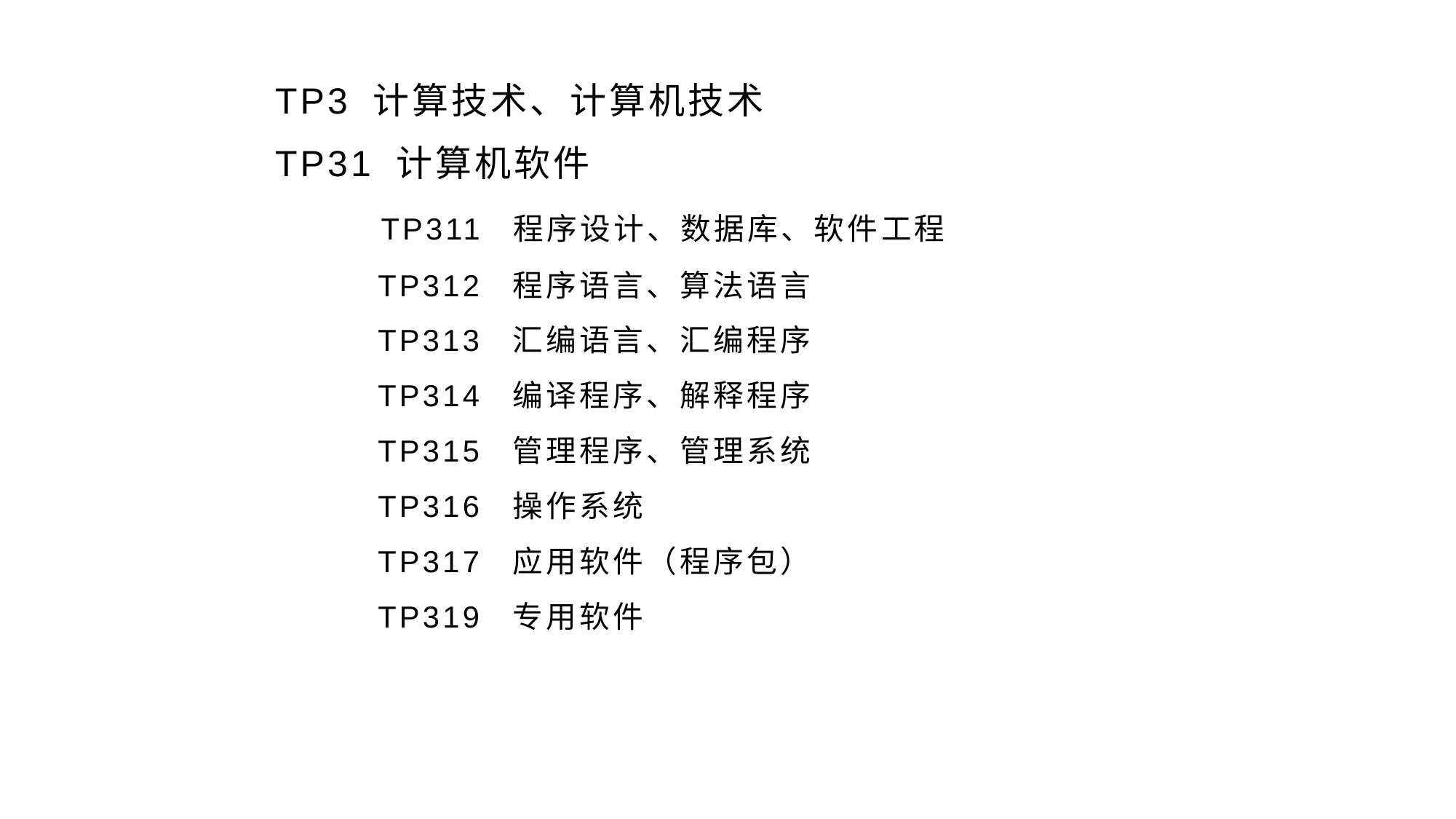

TP3 计算技术、计算机技术
TP31 计算机软件
        TP311  程序设计、数据库、软件工程
         TP312  程序语言、算法语言
         TP313  汇编语言、汇编程序
         TP314  编译程序、解释程序
         TP315  管理程序、管理系统
         TP316  操作系统
         TP317  应用软件（程序包）
         TP319  专用软件